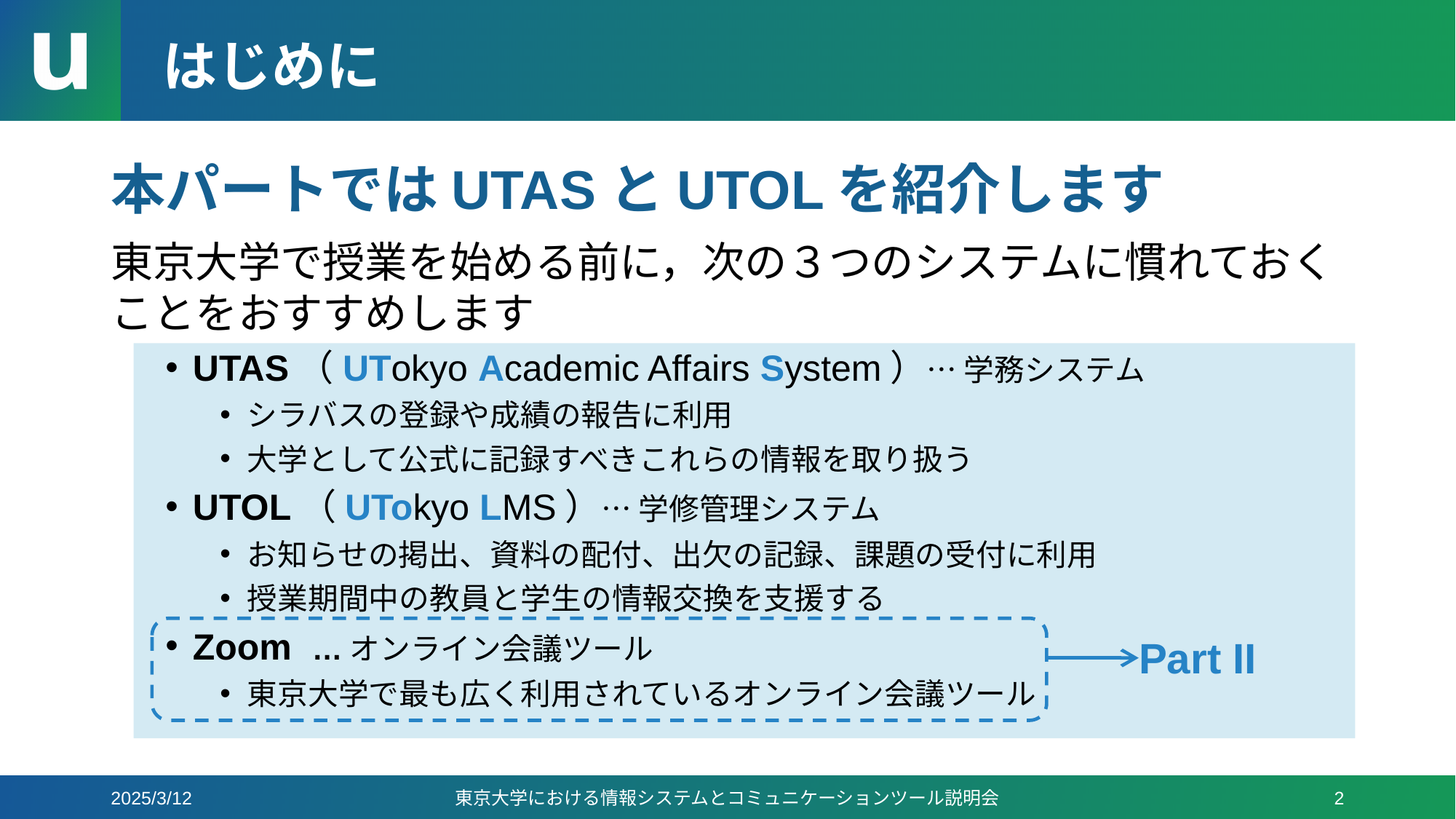

# はじめに
本パートではUTASとUTOLを紹介します
東京大学で授業を始める前に，次の３つのシステムに慣れておくことをおすすめします
UTAS（UTokyo Academic Affairs System）… 学務システム
シラバスの登録や成績の報告に利用
大学として公式に記録すべきこれらの情報を取り扱う
UTOL（UTokyo LMS）… 学修管理システム
お知らせの掲出、資料の配付、出欠の記録、課題の受付に利用
授業期間中の教員と学生の情報交換を支援する
Zoom  …オンライン会議ツール
東京大学で最も広く利用されているオンライン会議ツール

Part II
2025/3/12
東京大学における情報システムとコミュニケーションツール説明会
2